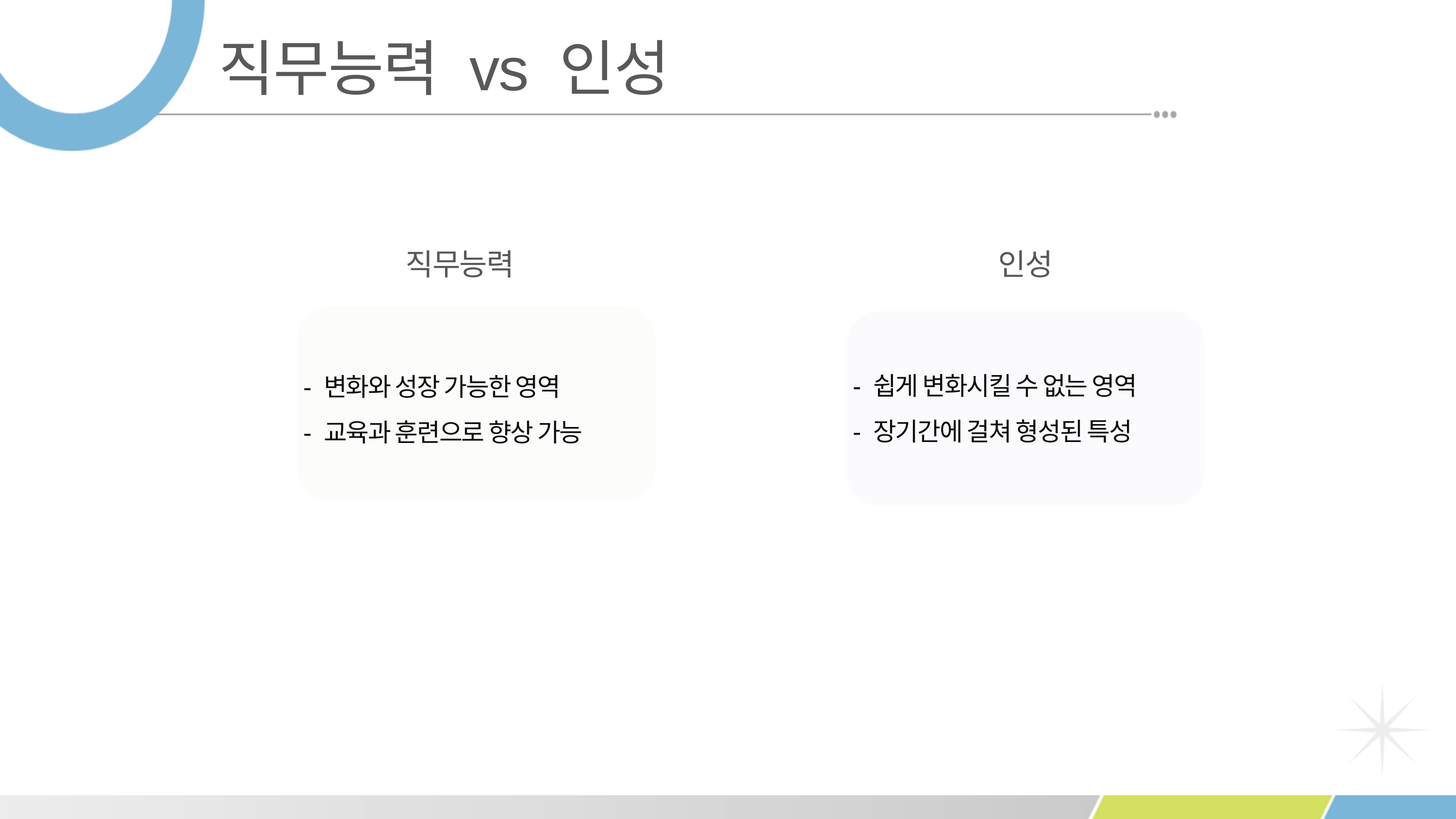

직무능력 vs 인성
직무능력
인성

- 쉽게 변화시킬 수 없는 영역
- 장기간에 걸쳐 형성된 특성
- 변화와 성장 가능한 영역
- 교육과 훈련으로 향상 가능